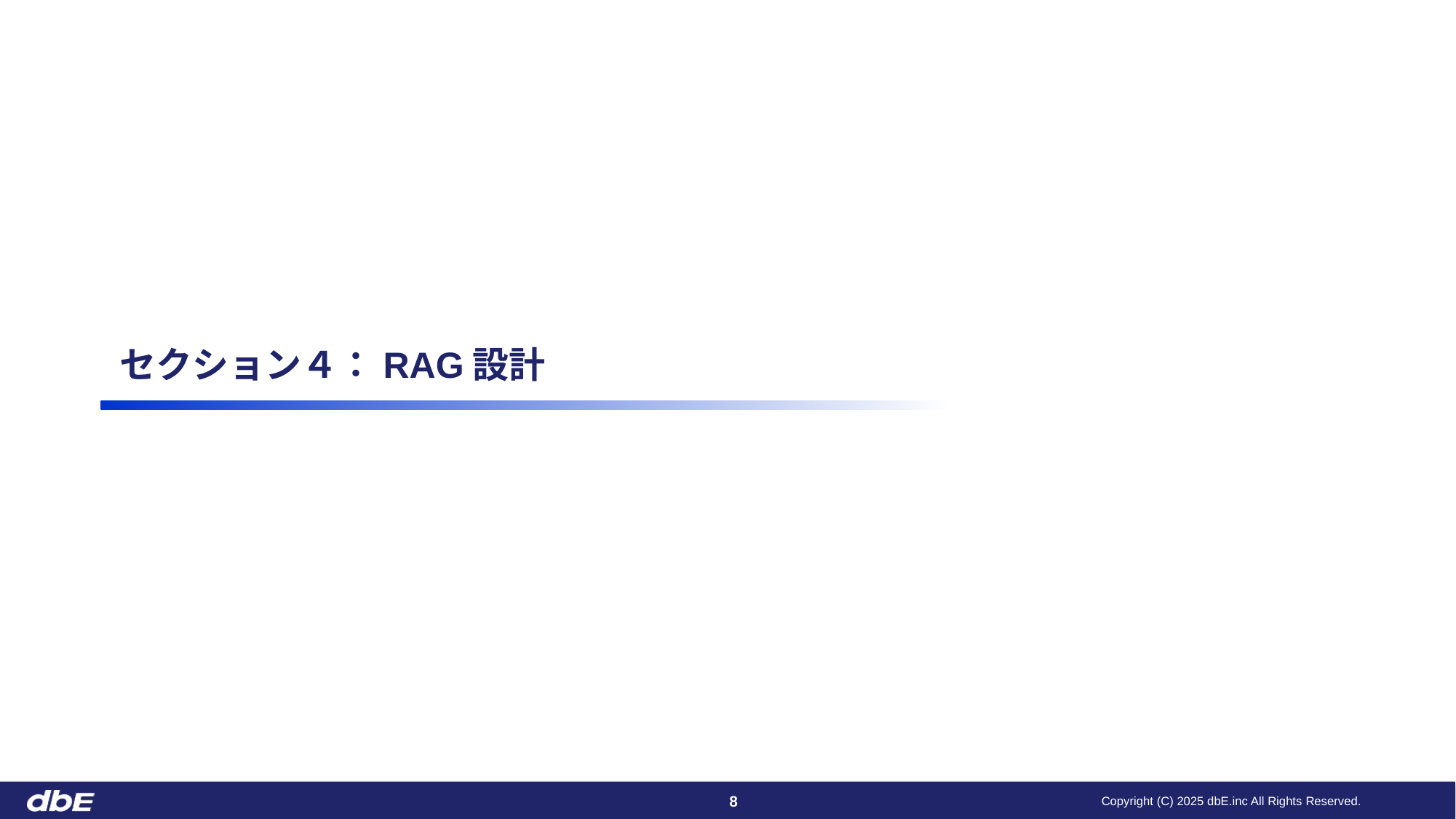

# セクション４：RAG設計
Copyright (C) 2025 dbE.inc All Rights Reserved.
8